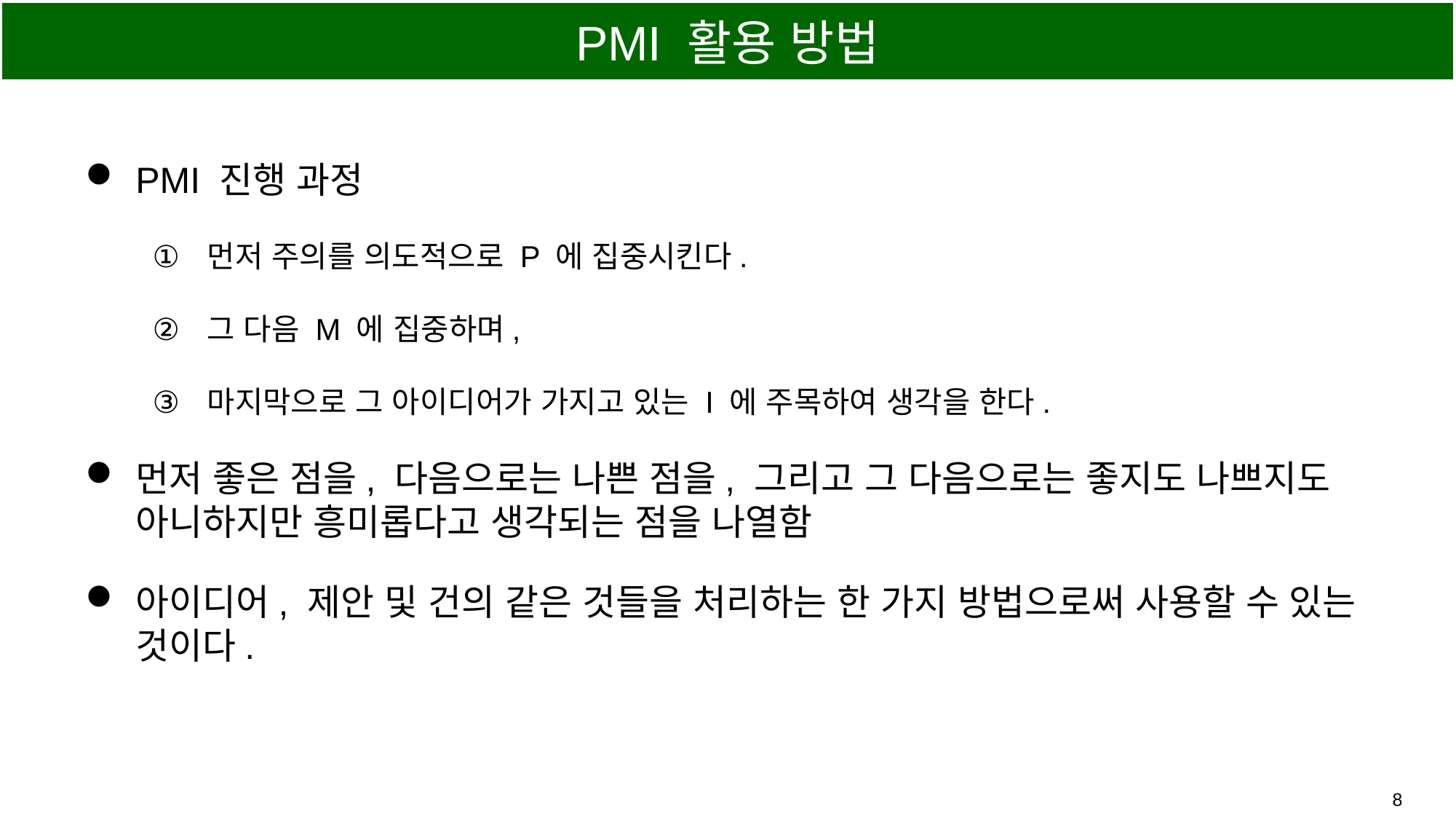

# PMI 활용 방법
PMI 진행 과정
먼저 주의를 의도적으로 P 에 집중시킨다.
그 다음 M 에 집중하며,
마지막으로 그 아이디어가 가지고 있는 I 에 주목하여 생각을 한다.
먼저 좋은 점을, 다음으로는 나쁜 점을, 그리고 그 다음으로는 좋지도 나쁘지도 아니하지만 흥미롭다고 생각되는 점을 나열함
아이디어, 제안 및 건의 같은 것들을 처리하는 한 가지 방법으로써 사용할 수 있는 것이다.